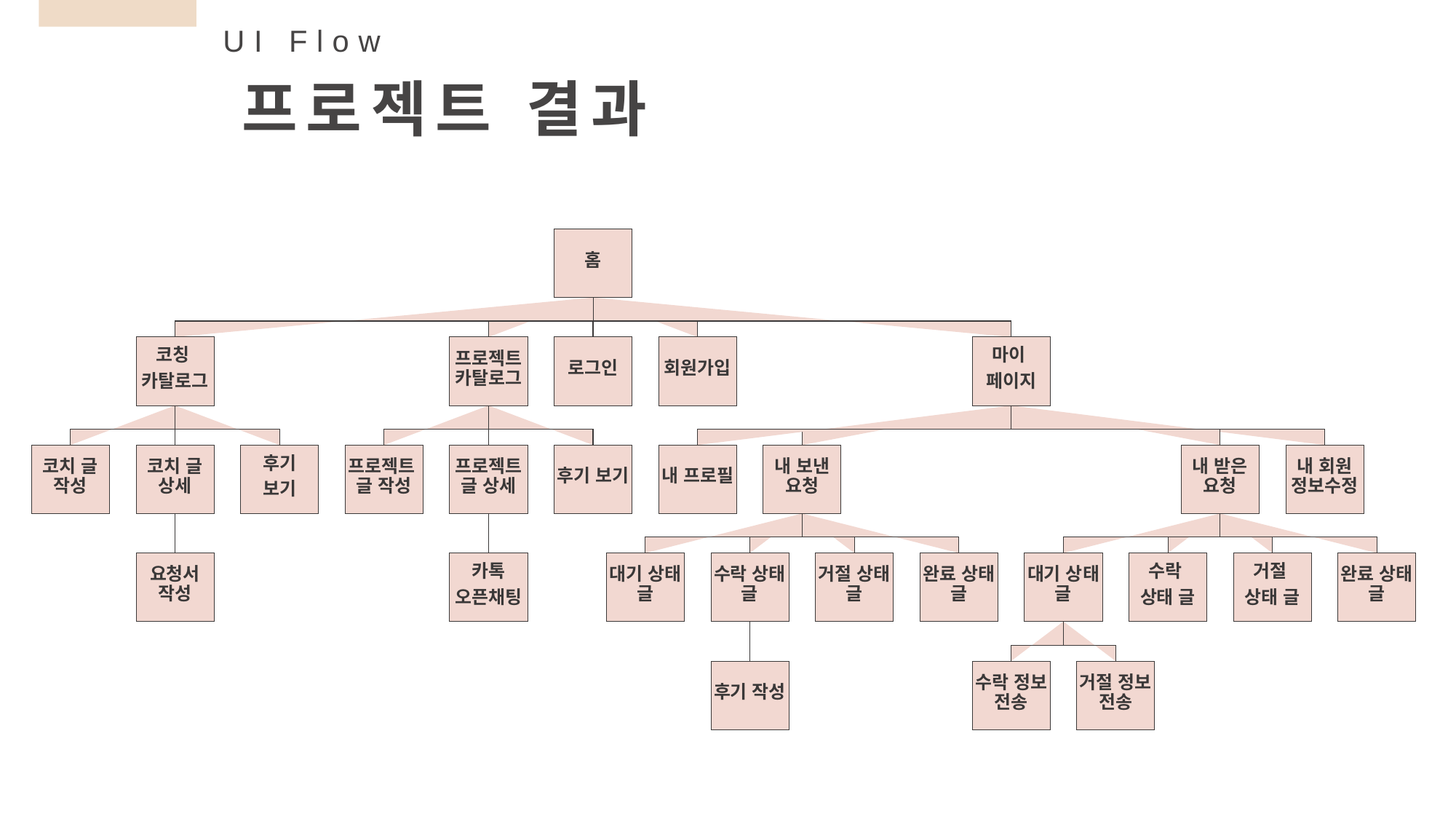

UI Flow
프로젝트 결과
홈

코칭
카탈로그
프로젝트 카탈로그
로그인
회원가입
마이
페이지

코치 글 작성
코치 글 상세
후기
보기
프로젝트  글 작성
프로젝트 글 상세
후기 보기
내 프로필
내 보낸 요청
내 받은 요청
내 회원 정보수정

요청서 작성
카톡
오픈채팅
대기 상태 글
수락 상태 글
거절 상태 글
완료 상태 글
대기 상태 글
수락
상태 글
거절
상태 글
완료 상태 글

후기 작성
수락 정보 전송
거절 정보 전송